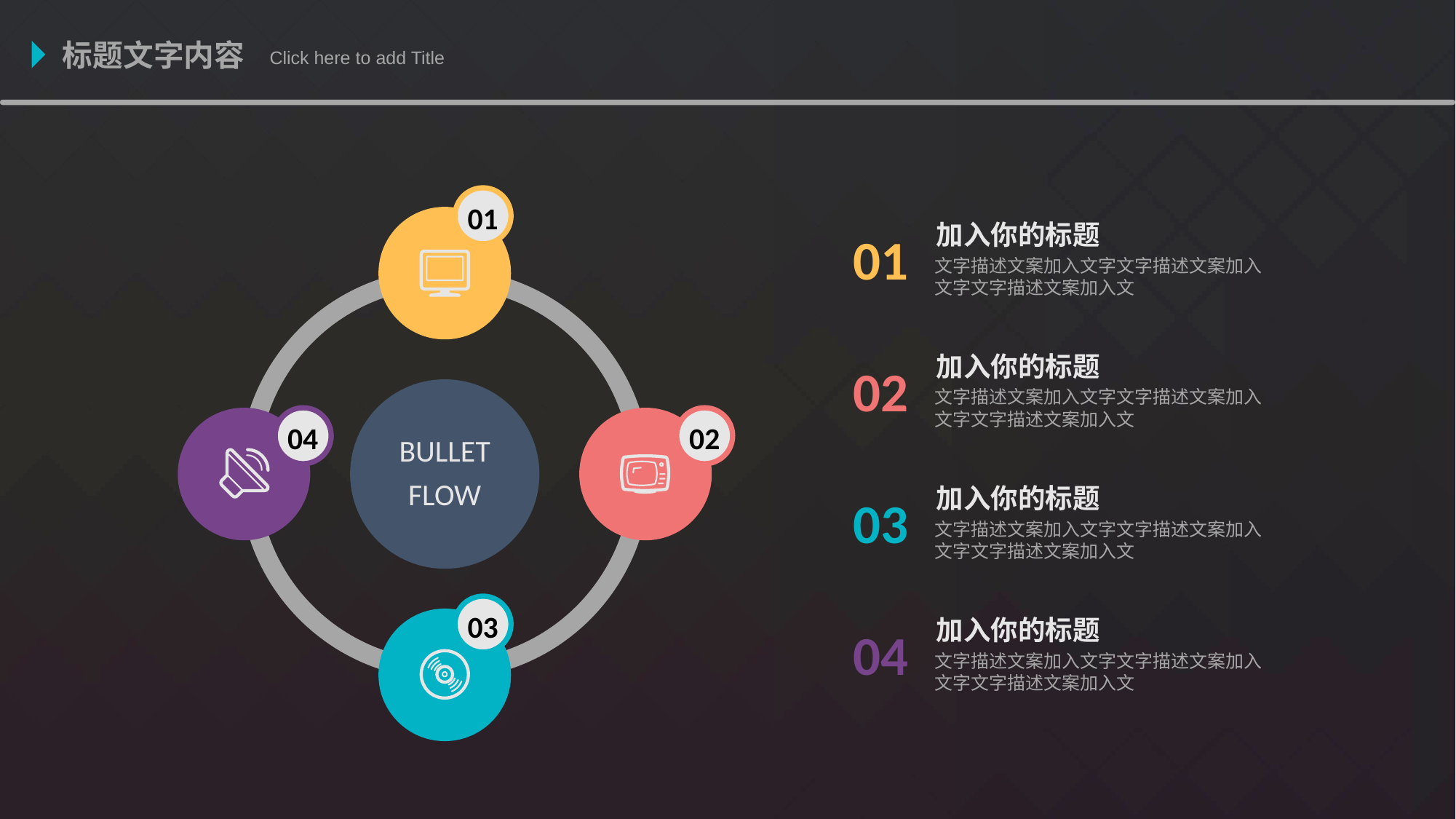

标题文字内容
  Click here to add Title

01

BULLET
FLOW

04
02

03

加入你的标题
文字描述文案加入文字文字描述文案加入文字文字描述文案加入文
01
加入你的标题
文字描述文案加入文字文字描述文案加入文字文字描述文案加入文
02
加入你的标题
文字描述文案加入文字文字描述文案加入文字文字描述文案加入文
03
加入你的标题
文字描述文案加入文字文字描述文案加入文字文字描述文案加入文
04